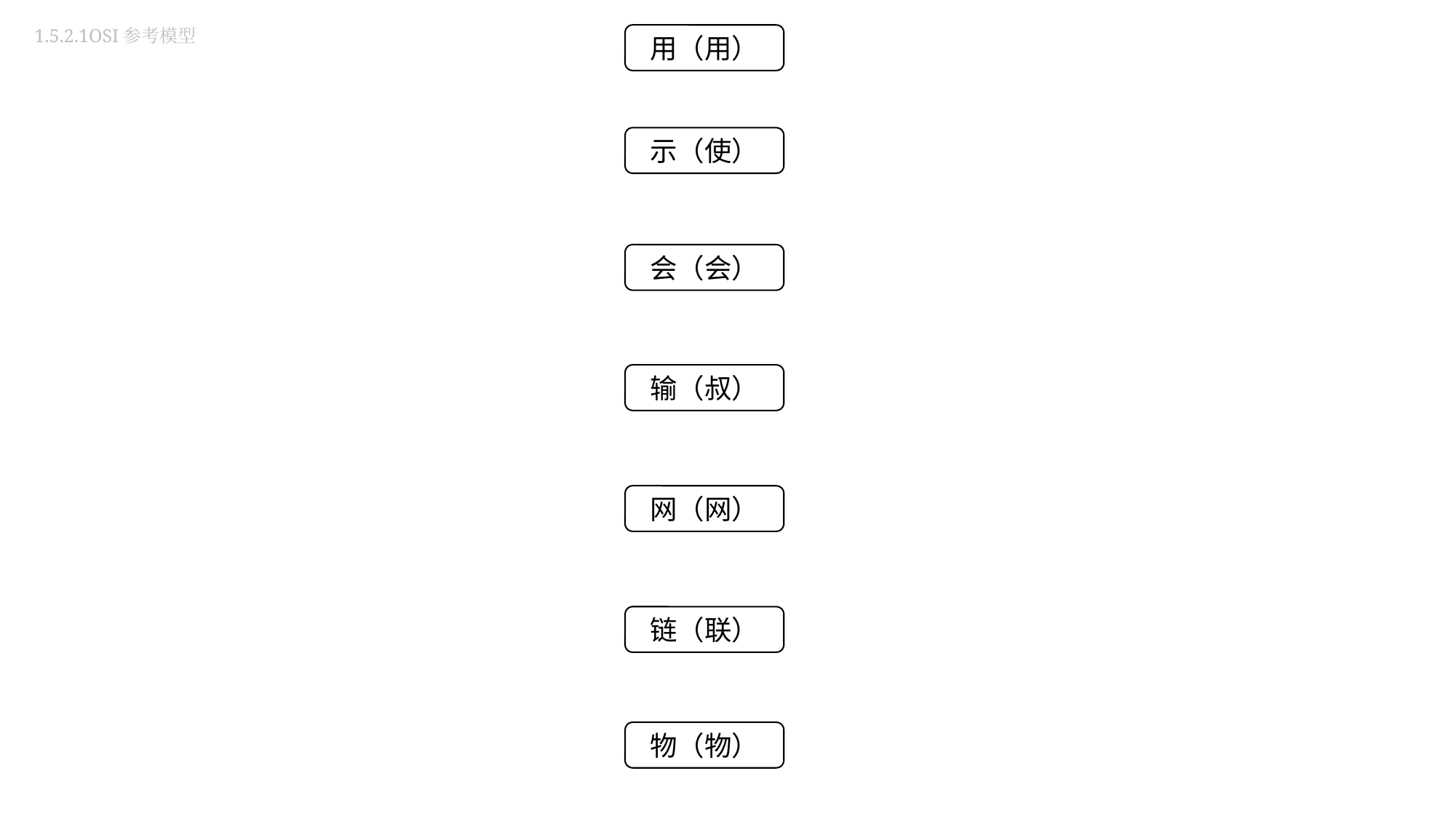

1.5.2.1OSI参考模型
用（用）
示（使）
会（会）
输（叔）
网（网）
链（联）
物（物）